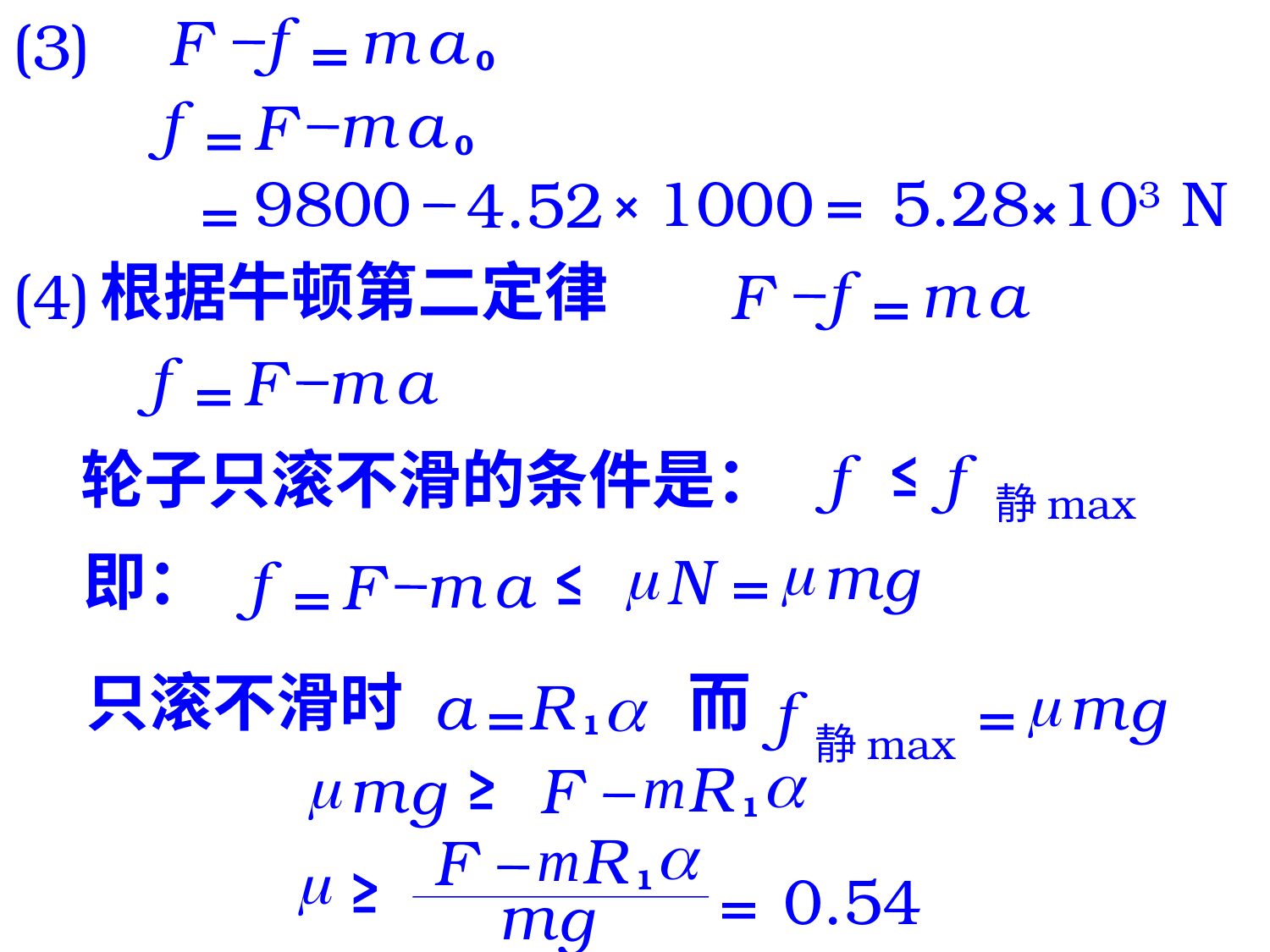

(3)
f
m
a
0
F
=

f
m
a
0
=
F

4.52
9800
1000
=
5.28×103 N
=
×

根据牛顿第二定律
(4)
f
m
a

F
=

f
m
a

=
F

轮子只滚不滑的条件是：
f
≤
f
静max
即：
μ
f
m
a

≤
N
=
F

μ
m
g
=
只滚不滑时
α
a
=
R
1
而
μ
m
g

f
=
静max
α
μ
m
g

m
≥
R
F
1

α
m
R
F
μ
≥
0.54
1
=

m
g